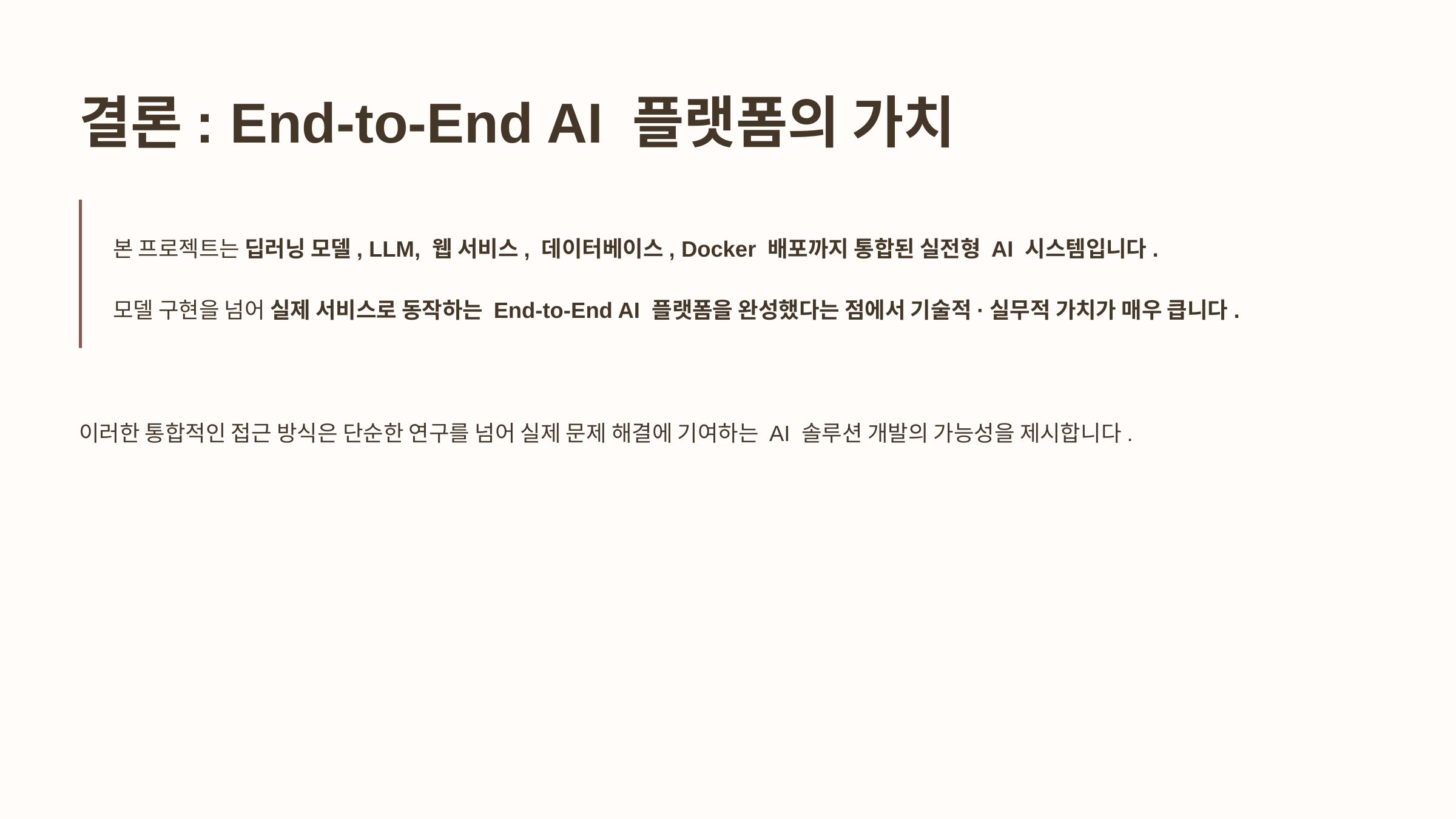

결론: End-to-End AI 플랫폼의 가치

본 프로젝트는 딥러닝 모델, LLM, 웹 서비스, 데이터베이스, Docker 배포까지 통합된 실전형 AI 시스템입니다.
모델 구현을 넘어 실제 서비스로 동작하는 End-to-End AI 플랫폼을 완성했다는 점에서 기술적·실무적 가치가 매우 큽니다.
이러한 통합적인 접근 방식은 단순한 연구를 넘어 실제 문제 해결에 기여하는 AI 솔루션 개발의 가능성을 제시합니다.